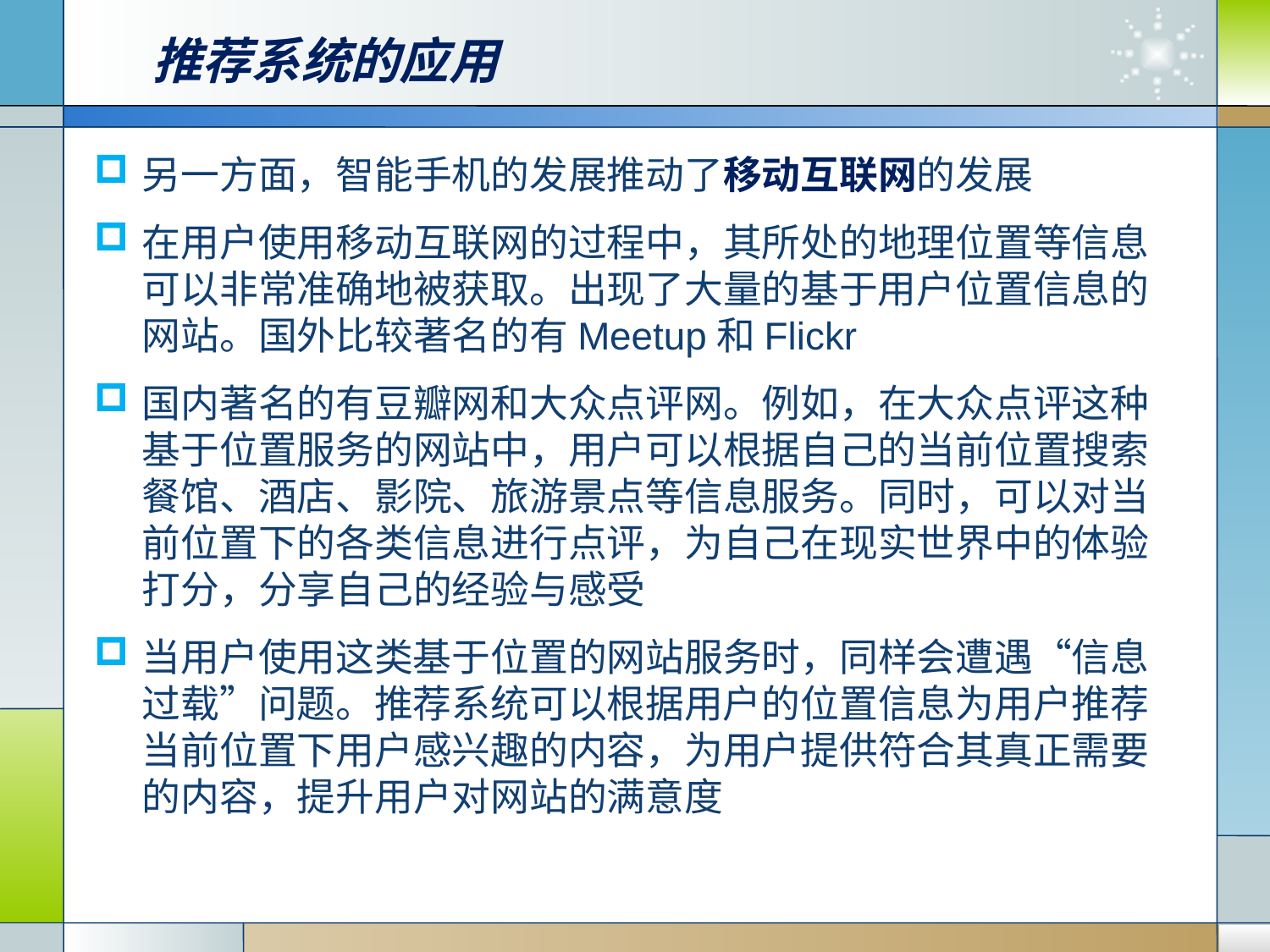

# 推荐系统的应用
另一方面，智能手机的发展推动了移动互联网的发展
在用户使用移动互联网的过程中，其所处的地理位置等信息可以非常准确地被获取。出现了大量的基于用户位置信息的网站。国外比较著名的有Meetup和Flickr
国内著名的有豆瓣网和大众点评网。例如，在大众点评这种基于位置服务的网站中，用户可以根据自己的当前位置搜索餐馆、酒店、影院、旅游景点等信息服务。同时，可以对当前位置下的各类信息进行点评，为自己在现实世界中的体验打分，分享自己的经验与感受
当用户使用这类基于位置的网站服务时，同样会遭遇“信息过载”问题。推荐系统可以根据用户的位置信息为用户推荐当前位置下用户感兴趣的内容，为用户提供符合其真正需要的内容，提升用户对网站的满意度